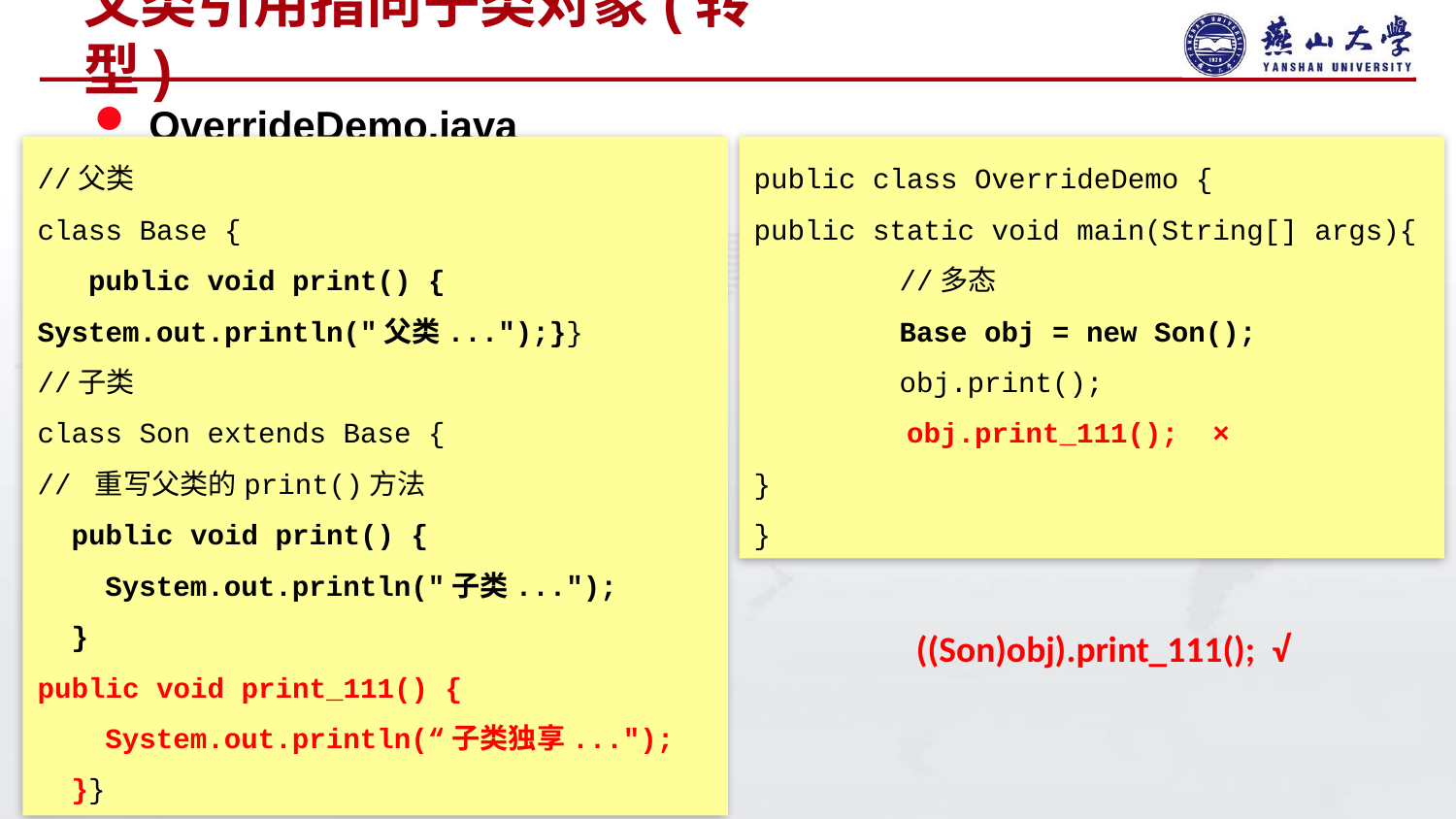

# 父类引用指向子类对象(转型)
OverrideDemo.java
public class OverrideDemo {
public static void main(String[] args){
	//多态
	Base obj = new Son();
	obj.print();
         obj.print_111();  ×
}
}
//父类
class Base {
   public void print() {
System.out.println("父类...");}}
//子类
class Son extends Base {
// 重写父类的print()方法
  public void print() {
    System.out.println("子类...");
  }
public void print_111() {
    System.out.println(“子类独享...");
  }}
((Son)obj).print_111();  √